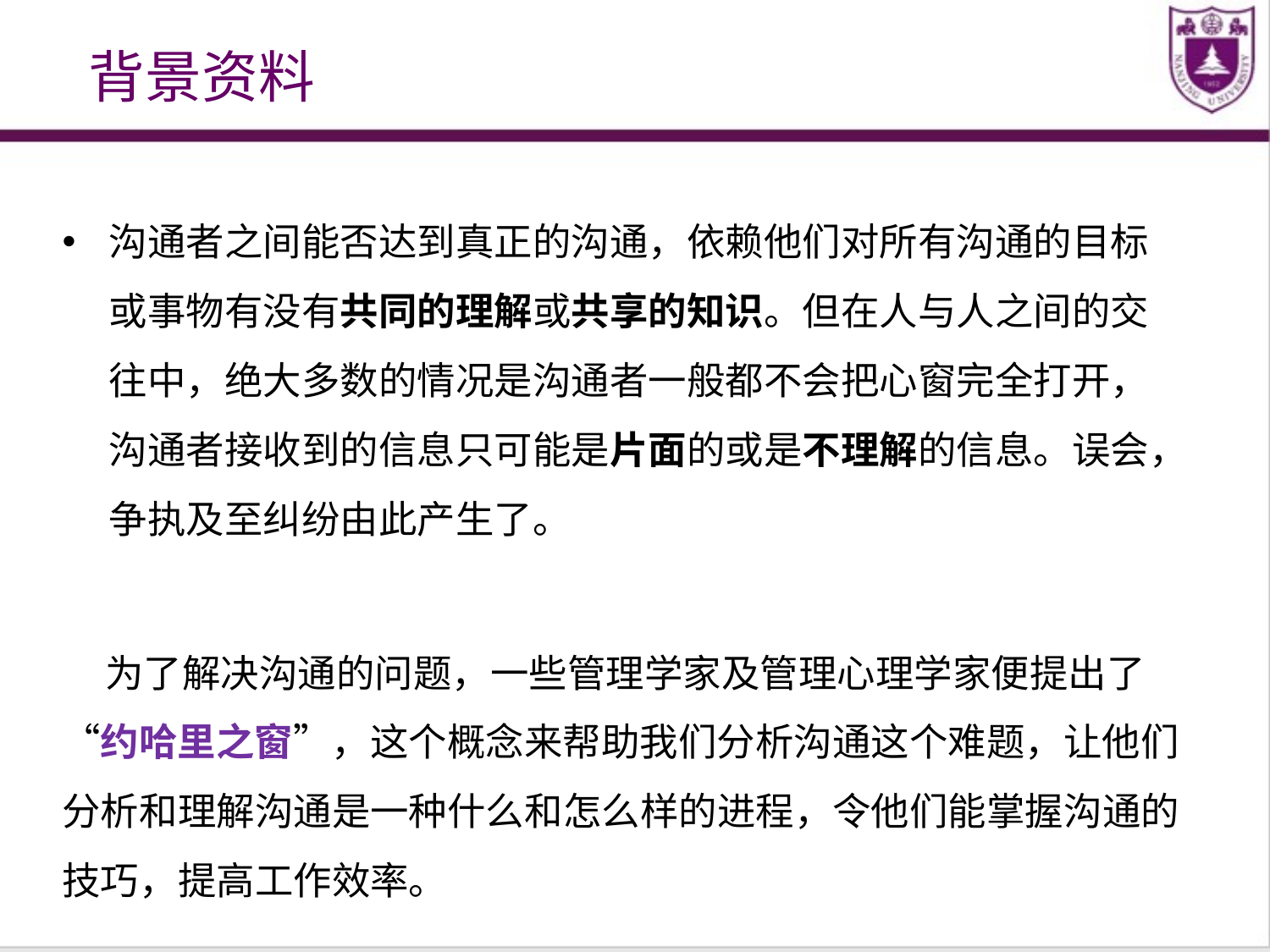

背景资料
沟通者之间能否达到真正的沟通，依赖他们对所有沟通的目标或事物有没有共同的理解或共享的知识。但在人与人之间的交往中，绝大多数的情况是沟通者一般都不会把心窗完全打开，沟通者接收到的信息只可能是片面的或是不理解的信息。误会，争执及至纠纷由此产生了。

    为了解决沟通的问题，一些管理学家及管理心理学家便提出了“约哈里之窗”，这个概念来帮助我们分析沟通这个难题，让他们分析和理解沟通是一种什么和怎么样的进程，令他们能掌握沟通的技巧，提高工作效率。